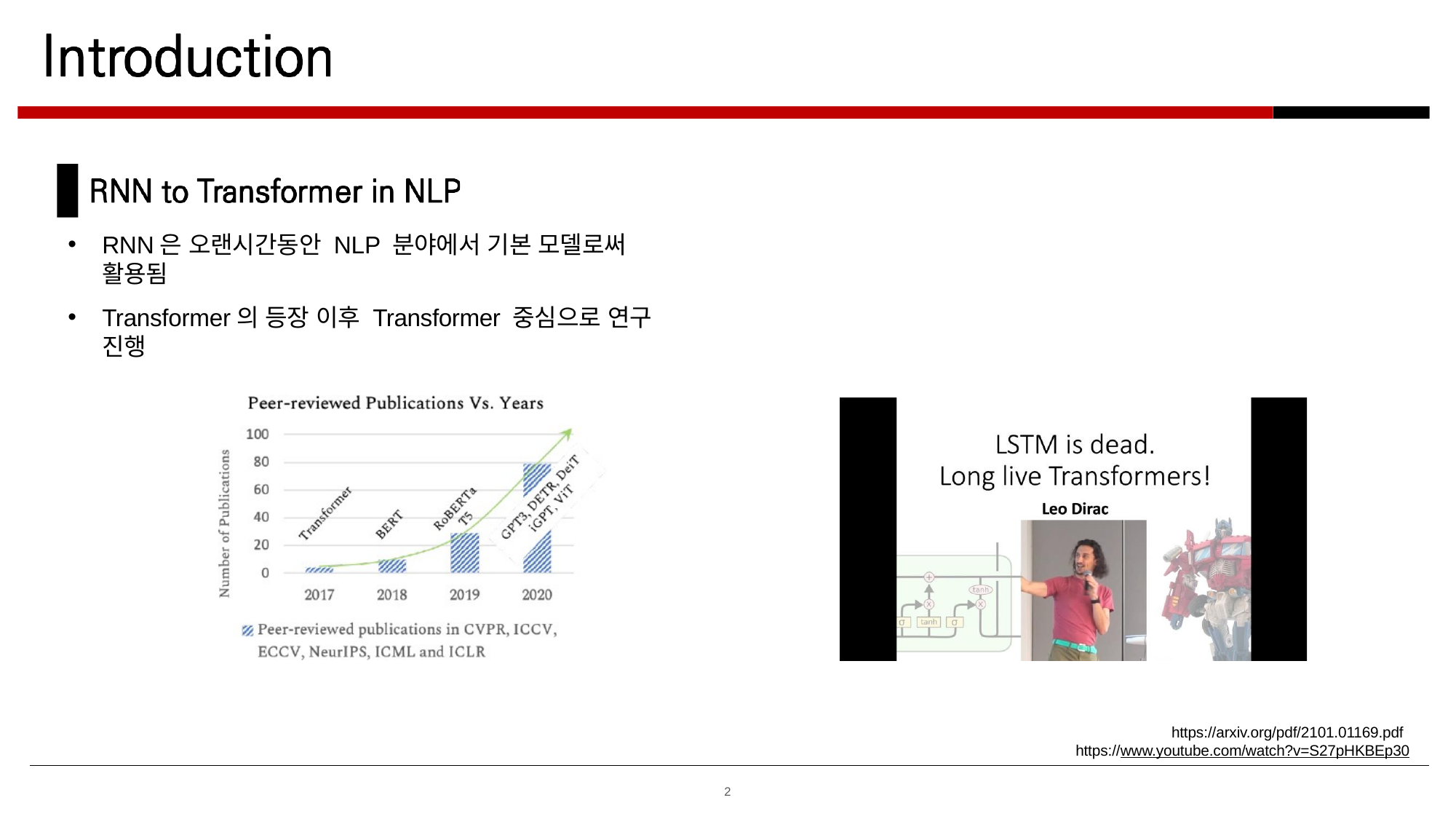

RNN은 오랜시간동안 NLP 분야에서 기본 모델로써 활용됨
Transformer의 등장 이후 Transformer 중심으로 연구 진행

https://arxiv.org/pdf/2101.01169.pdf  https://www.youtube.com/watch?v=S27pHKBEp30

2